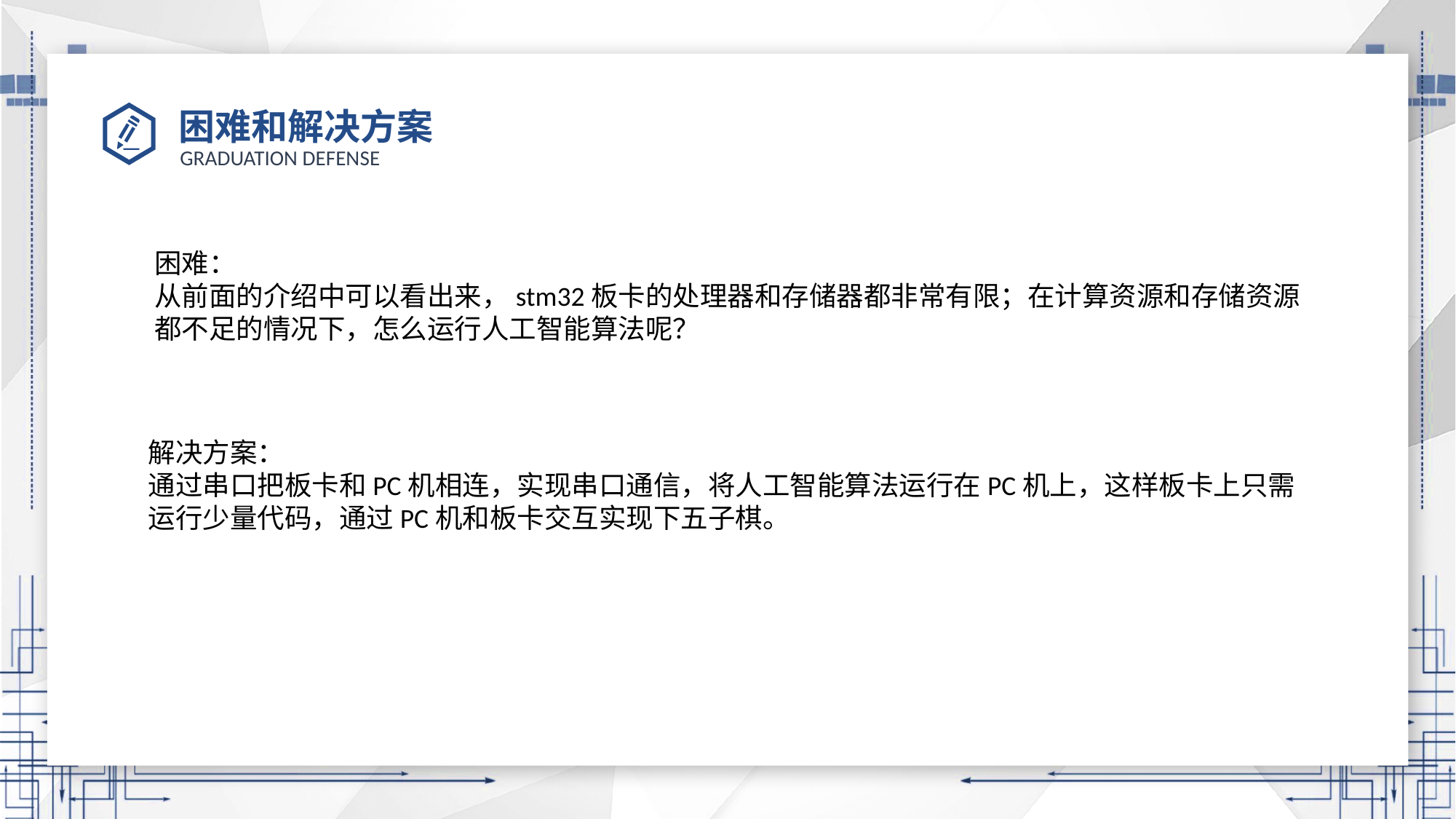

# 困难和解决方案
困难：
从前面的介绍中可以看出来，stm32板卡的处理器和存储器都非常有限；在计算资源和存储资源
都不足的情况下，怎么运行人工智能算法呢？
解决方案：
通过串口把板卡和PC机相连，实现串口通信，将人工智能算法运行在PC机上，这样板卡上只需
运行少量代码，通过PC机和板卡交互实现下五子棋。